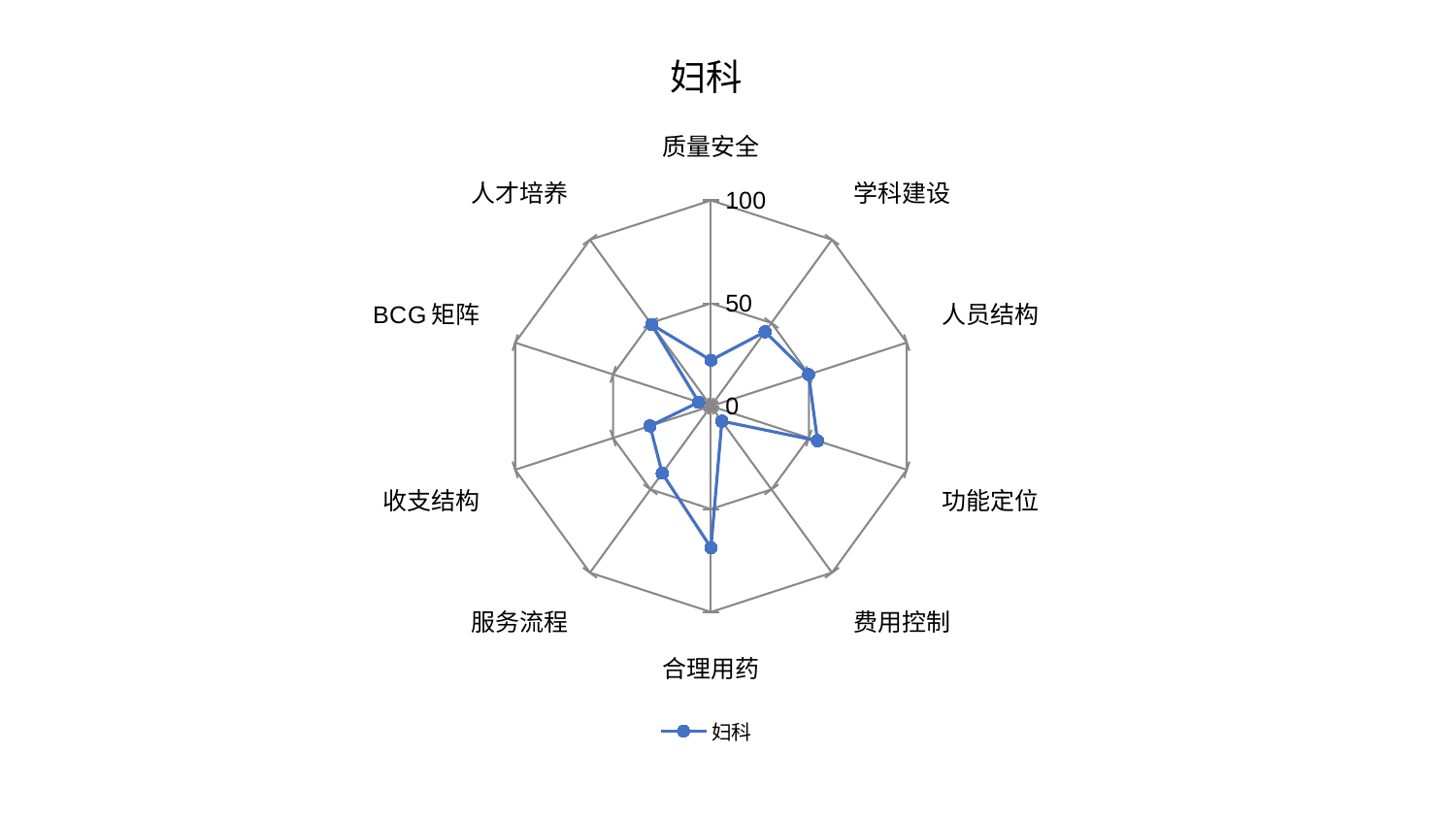

### Chart: 妇科

| Category | 妇科 |
|---|---|
| 质量安全 | 22.3283603379383 |
| 学科建设 | 44.7121490216681 |
| 人员结构 | 49.8596696156142 |
| 功能定位 | 54.41991504499105 |
| 费用控制 | 9.005442558867024 |
| 合理用药 | 68.75060201951351 |
| 服务流程 | 40.3117493917378 |
| 收支结构 | 31.128181274050906 |
| BCG矩阵 | 6.261633499329168 |
| 人才培养 | 49.09131851993069 |
112